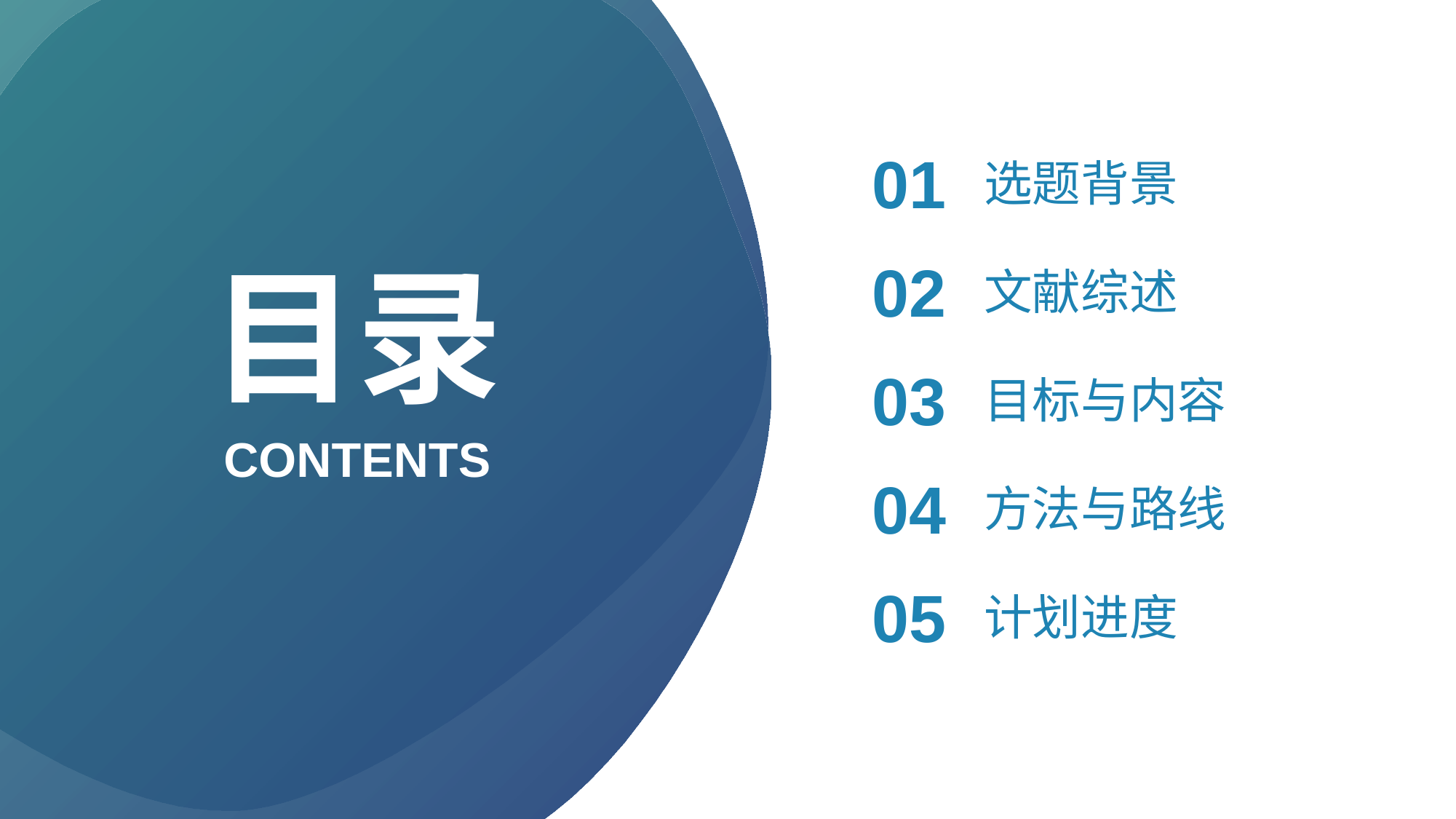

01
选题背景
目录
02
文献综述
03
目标与内容
CONTENTS
04
方法与路线
05
计划进度